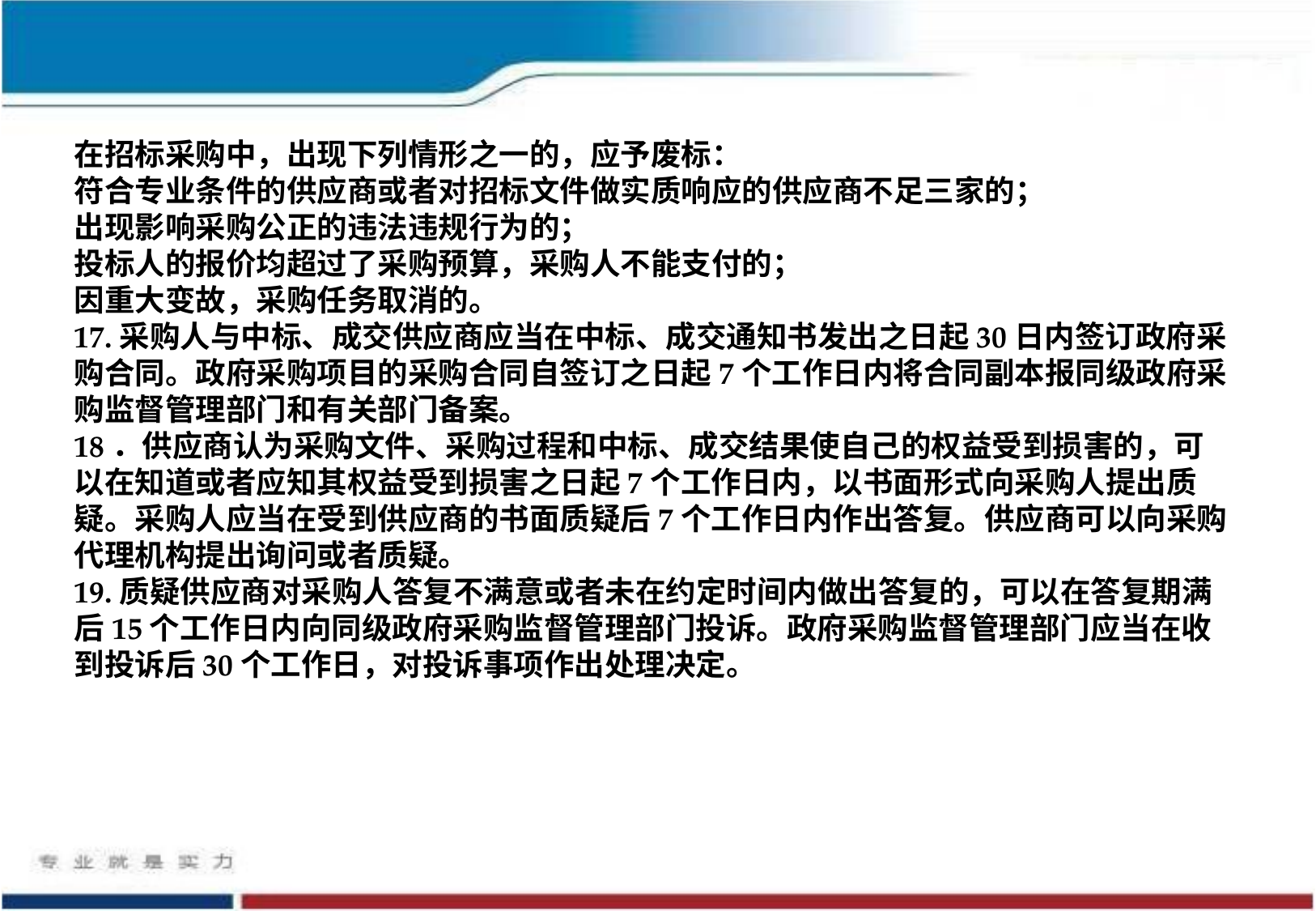

在招标采购中，出现下列情形之一的，应予废标：
符合专业条件的供应商或者对招标文件做实质响应的供应商不足三家的；
出现影响采购公正的违法违规行为的；
投标人的报价均超过了采购预算，采购人不能支付的；
因重大变故，采购任务取消的。
17.采购人与中标、成交供应商应当在中标、成交通知书发出之日起30日内签订政府采购合同。政府采购项目的采购合同自签订之日起7个工作日内将合同副本报同级政府采购监督管理部门和有关部门备案。
18．供应商认为采购文件、采购过程和中标、成交结果使自己的权益受到损害的，可以在知道或者应知其权益受到损害之日起7个工作日内，以书面形式向采购人提出质疑。采购人应当在受到供应商的书面质疑后7个工作日内作出答复。供应商可以向采购代理机构提出询问或者质疑。
19.质疑供应商对采购人答复不满意或者未在约定时间内做出答复的，可以在答复期满后15个工作日内向同级政府采购监督管理部门投诉。政府采购监督管理部门应当在收到投诉后30个工作日，对投诉事项作出处理决定。